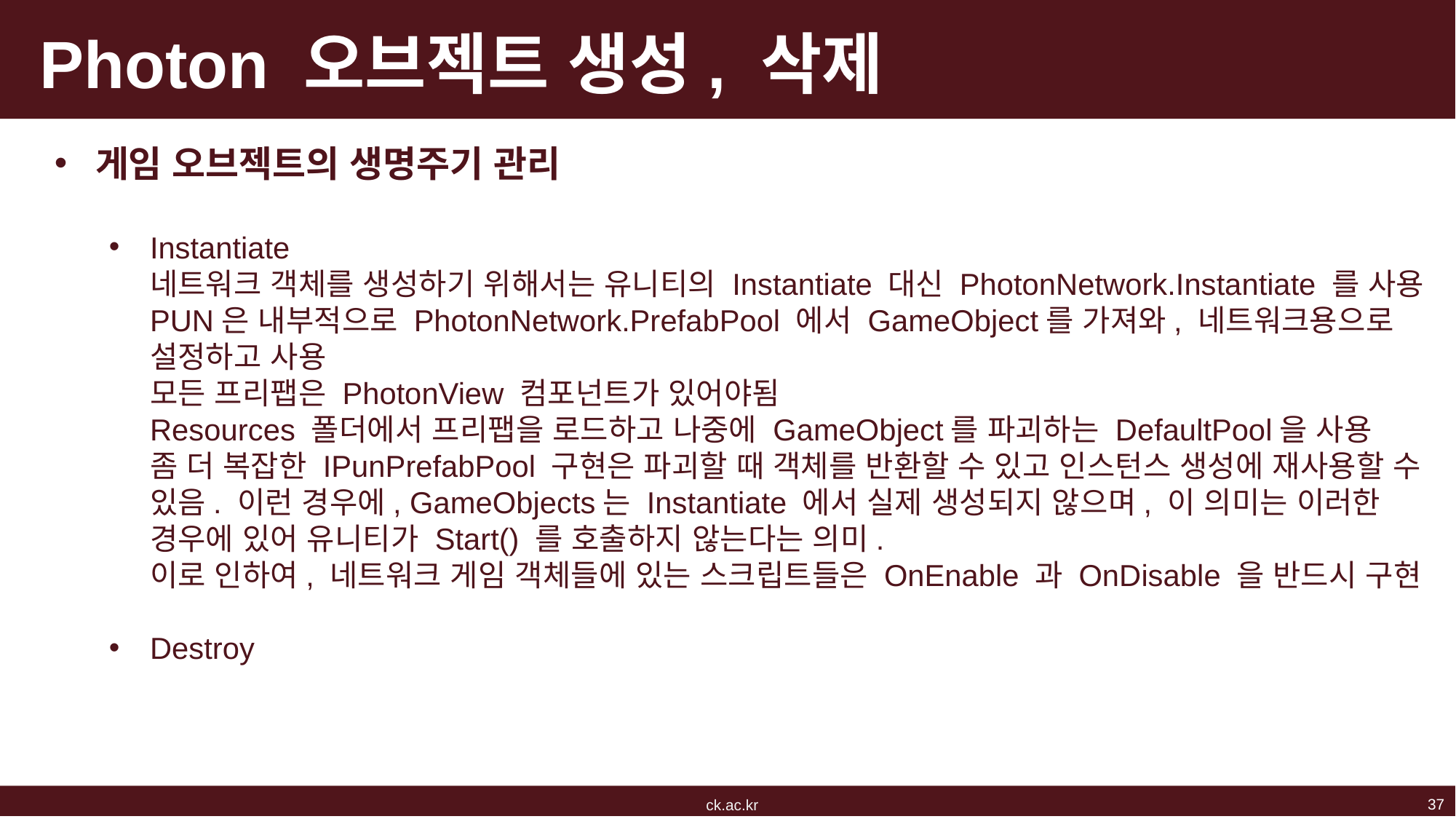

# Photon 오브젝트 생성, 삭제
게임 오브젝트의 생명주기 관리

Instantiate
네트워크 객체를 생성하기 위해서는 유니티의 Instantiate 대신 PhotonNetwork.Instantiate 를 사용
PUN은 내부적으로 PhotonNetwork.PrefabPool 에서 GameObject를 가져와, 네트워크용으로 설정하고 사용
모든 프리팹은 PhotonView 컴포넌트가 있어야됨
Resources 폴더에서 프리팹을 로드하고 나중에 GameObject를 파괴하는 DefaultPool을 사용
좀 더 복잡한 IPunPrefabPool 구현은 파괴할 때 객체를 반환할 수 있고 인스턴스 생성에 재사용할 수 있음. 이런 경우에, GameObjects는 Instantiate 에서 실제 생성되지 않으며, 이 의미는 이러한 경우에 있어 유니티가 Start() 를 호출하지 않는다는 의미.
이로 인하여, 네트워크 게임 객체들에 있는 스크립트들은 OnEnable 과 OnDisable 을 반드시 구현

Destroy
37
ck.ac.kr